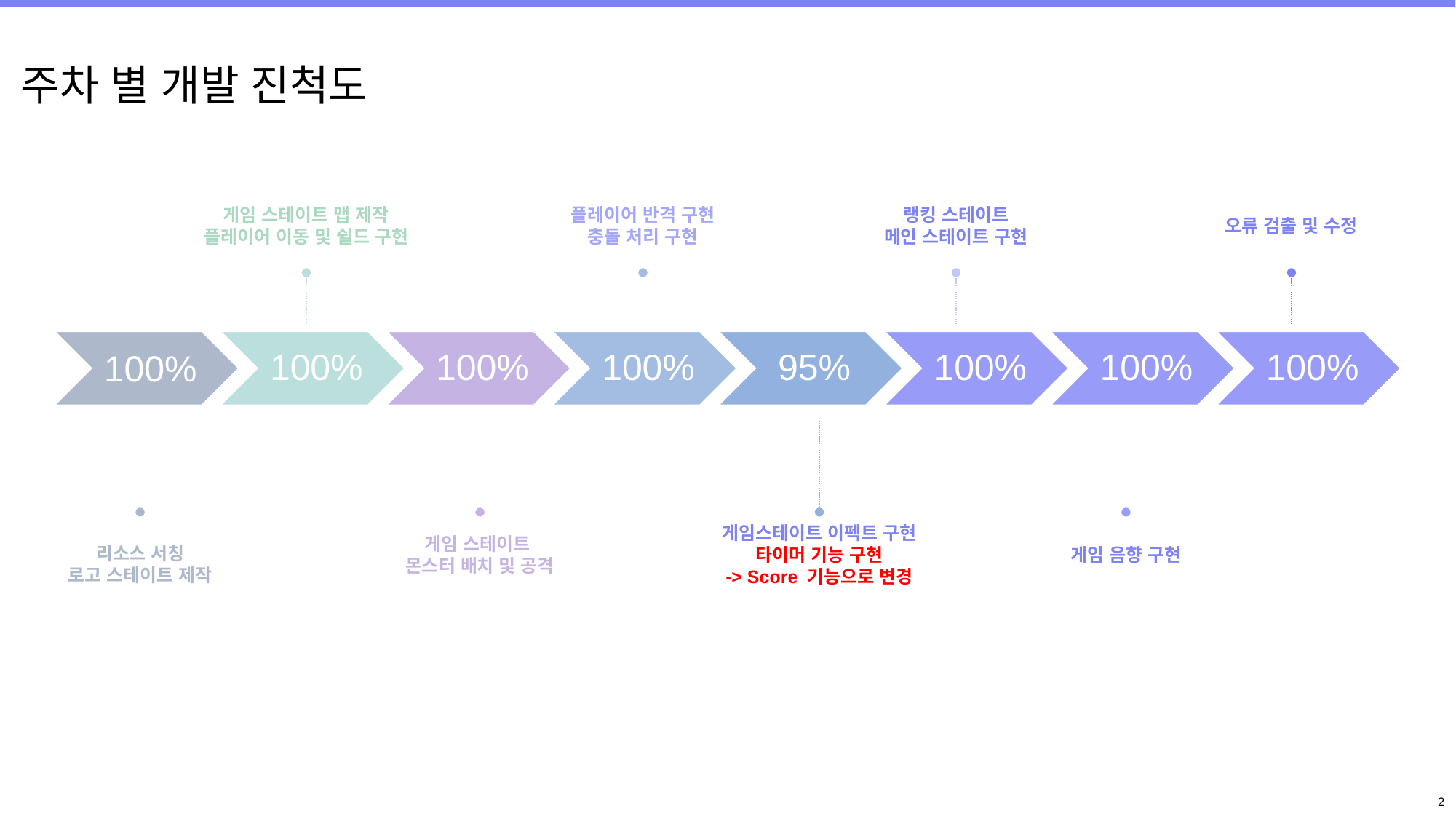

주차 별 개발 진척도
100%
100%
100%
100%
95%
100%
100%
100%
게임 스테이트 맵 제작
플레이어 이동 및 쉴드 구현
플레이어 반격 구현
충돌 처리 구현
랭킹 스테이트
메인 스테이트 구현
오류 검출 및 수정
게임스테이트 이펙트 구현
타이머 기능 구현
-> Score 기능으로 변경
게임 스테이트
몬스터 배치 및 공격
리소스 서칭
로고 스테이트 제작
게임 음향 구현
2